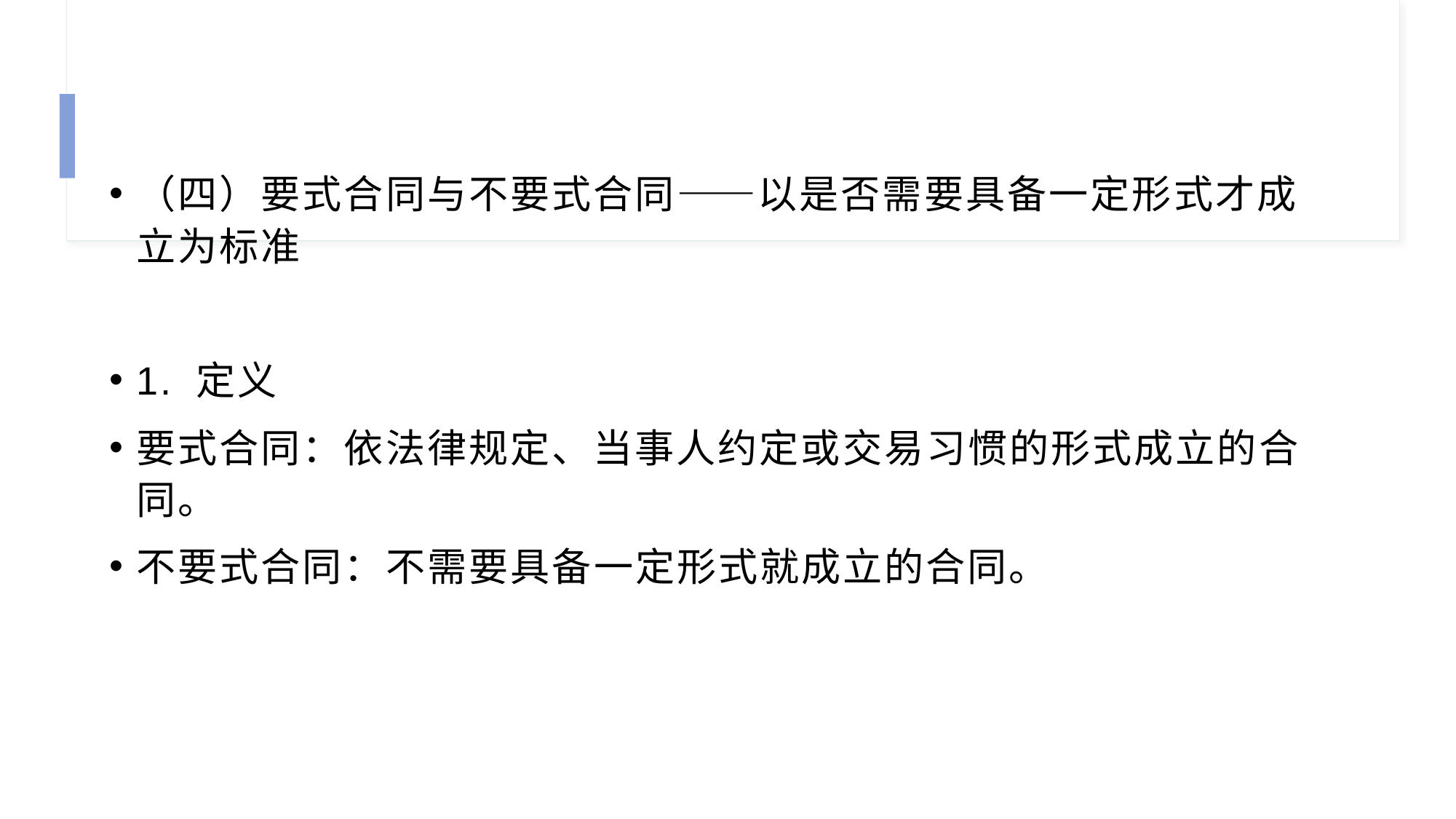

（四）要式合同与不要式合同——以是否需要具备一定形式才成立为标准

1. 定义
要式合同：依法律规定、当事人约定或交易习惯的形式成立的合同。
不要式合同：不需要具备一定形式就成立的合同。